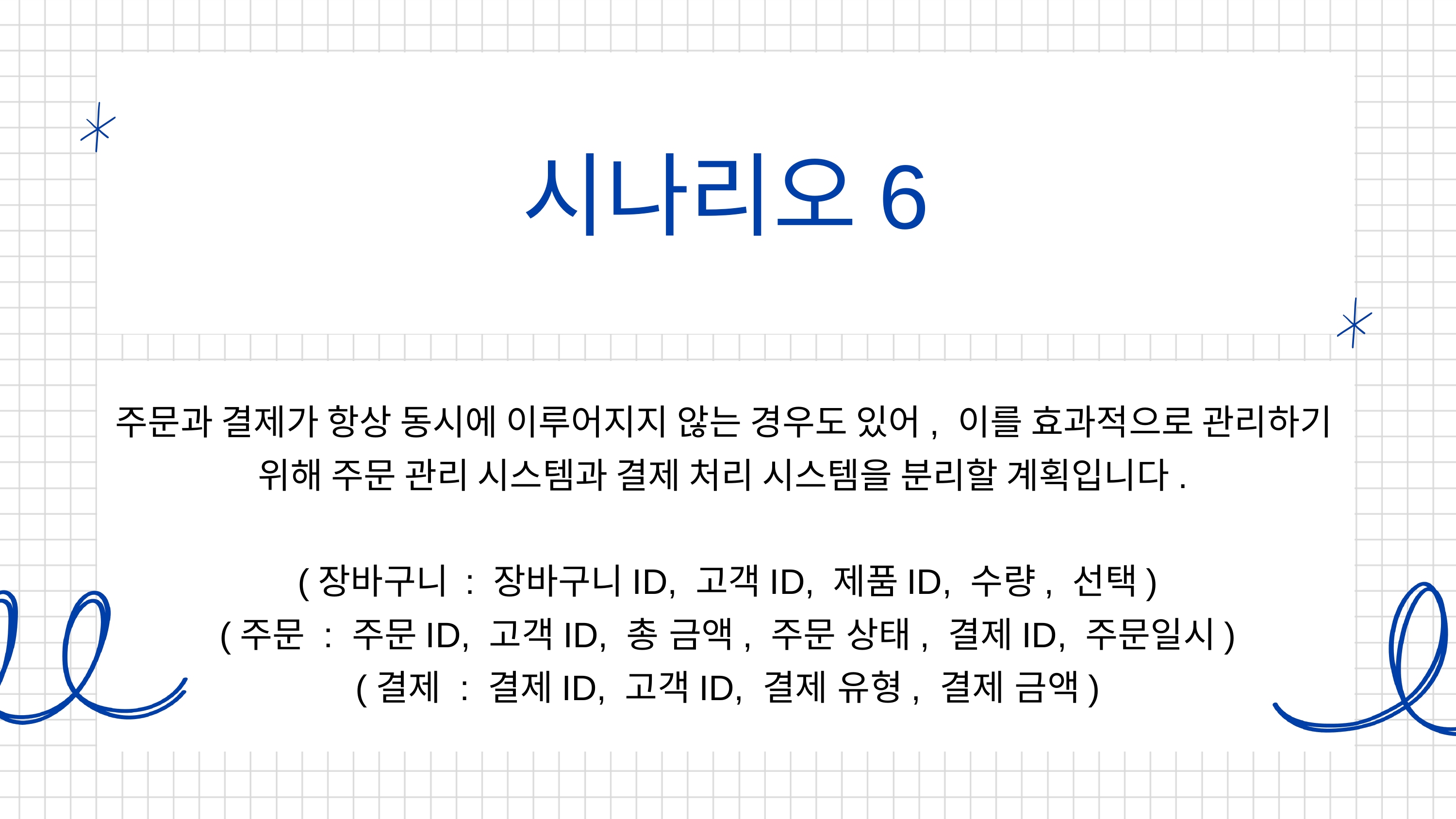

시나리오6

주문과 결제가 항상 동시에 이루어지지 않는 경우도 있어, 이를 효과적으로 관리하기
위해 주문 관리 시스템과 결제 처리 시스템을 분리할 계획입니다.

(장바구니 : 장바구니ID, 고객ID, 제품ID, 수량, 선택)
(주문 : 주문ID, 고객ID, 총 금액, 주문 상태, 결제ID, 주문일시)
(결제 : 결제ID, 고객ID, 결제 유형, 결제 금액)